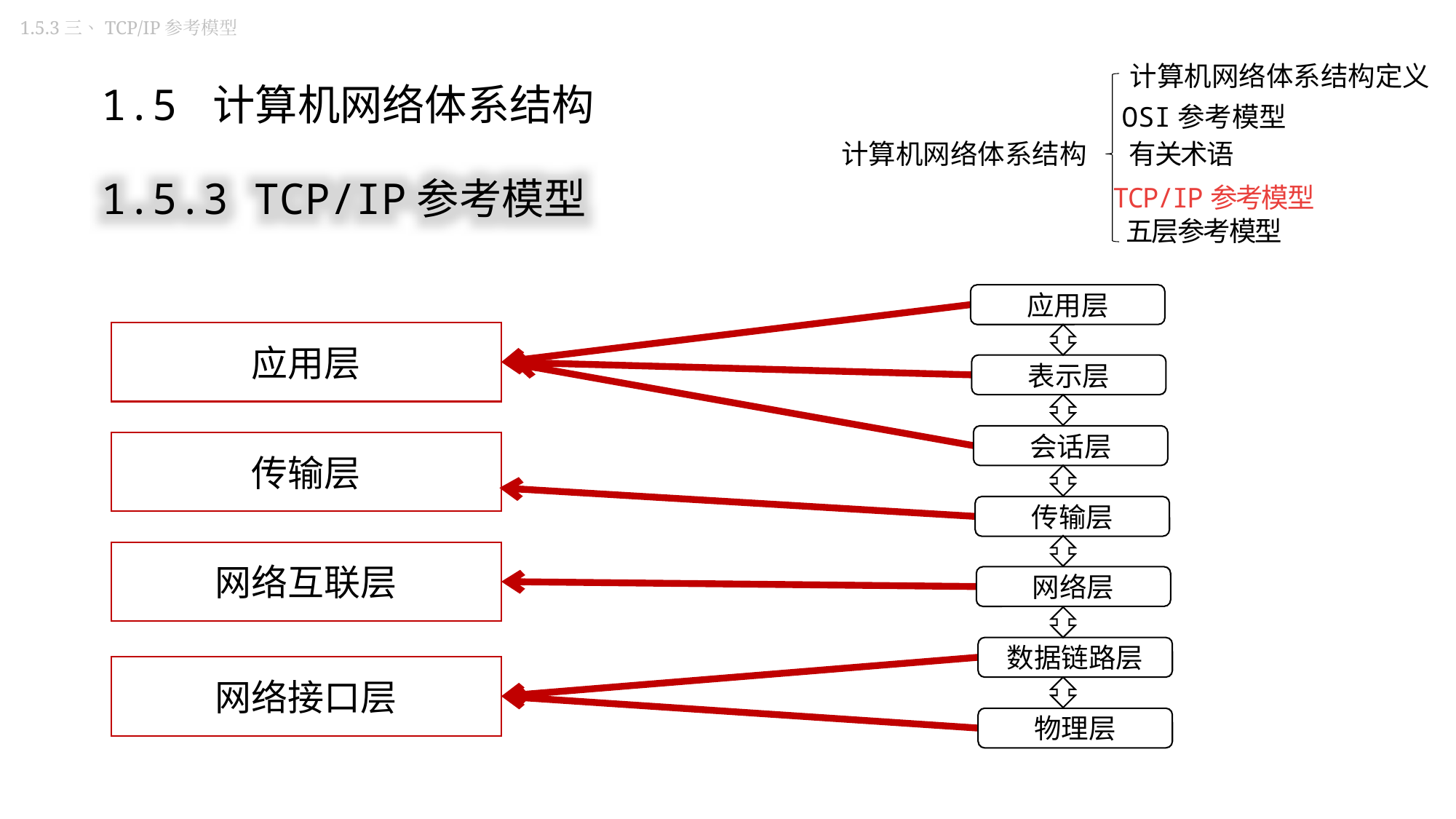

1.5.3三、TCP/IP参考模型
计算机网络体系结构定义
1.5 计算机网络体系结构

OSI参考模型
计算机网络体系结构
有关术语
TCP/IP参考模型
五层参考模型
1.5.3 TCP/IP参考模型
应用层

表示层

会话层

传输层

网络层

数据链路层

物理层
应用层
传输层
网络互联层
网络接口层